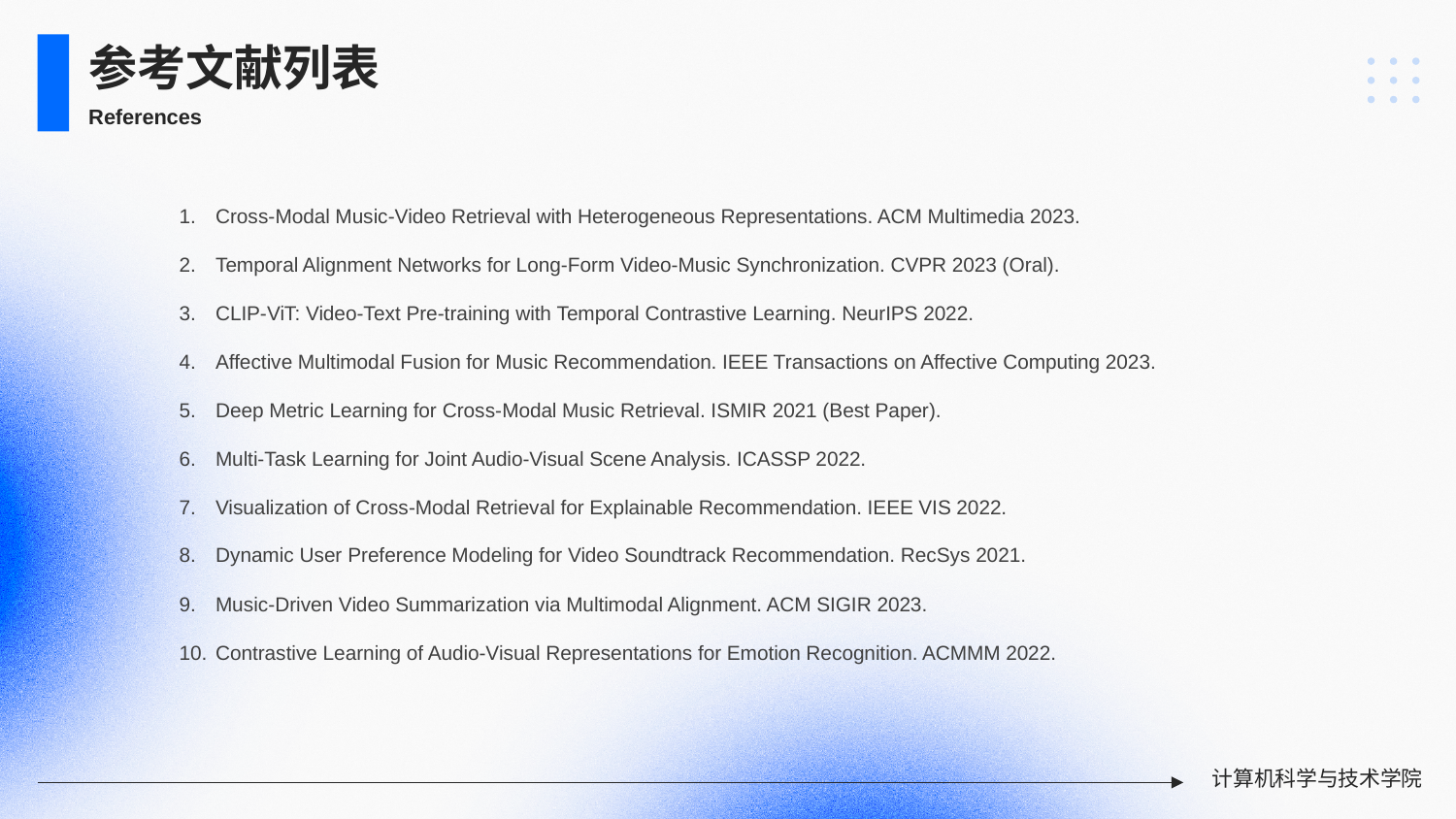

参考文献列表

References
Cross-Modal Music-Video Retrieval with Heterogeneous Representations. ACM Multimedia 2023.
Temporal Alignment Networks for Long-Form Video-Music Synchronization. CVPR 2023 (Oral).
CLIP-ViT: Video-Text Pre-training with Temporal Contrastive Learning. NeurIPS 2022.
Affective Multimodal Fusion for Music Recommendation. IEEE Transactions on Affective Computing 2023.
Deep Metric Learning for Cross-Modal Music Retrieval. ISMIR 2021 (Best Paper).
Multi-Task Learning for Joint Audio-Visual Scene Analysis. ICASSP 2022.
Visualization of Cross-Modal Retrieval for Explainable Recommendation. IEEE VIS 2022.
Dynamic User Preference Modeling for Video Soundtrack Recommendation. RecSys 2021.
Music-Driven Video Summarization via Multimodal Alignment. ACM SIGIR 2023.
Contrastive Learning of Audio-Visual Representations for Emotion Recognition. ACMMM 2022.
计算机科学与技术学院